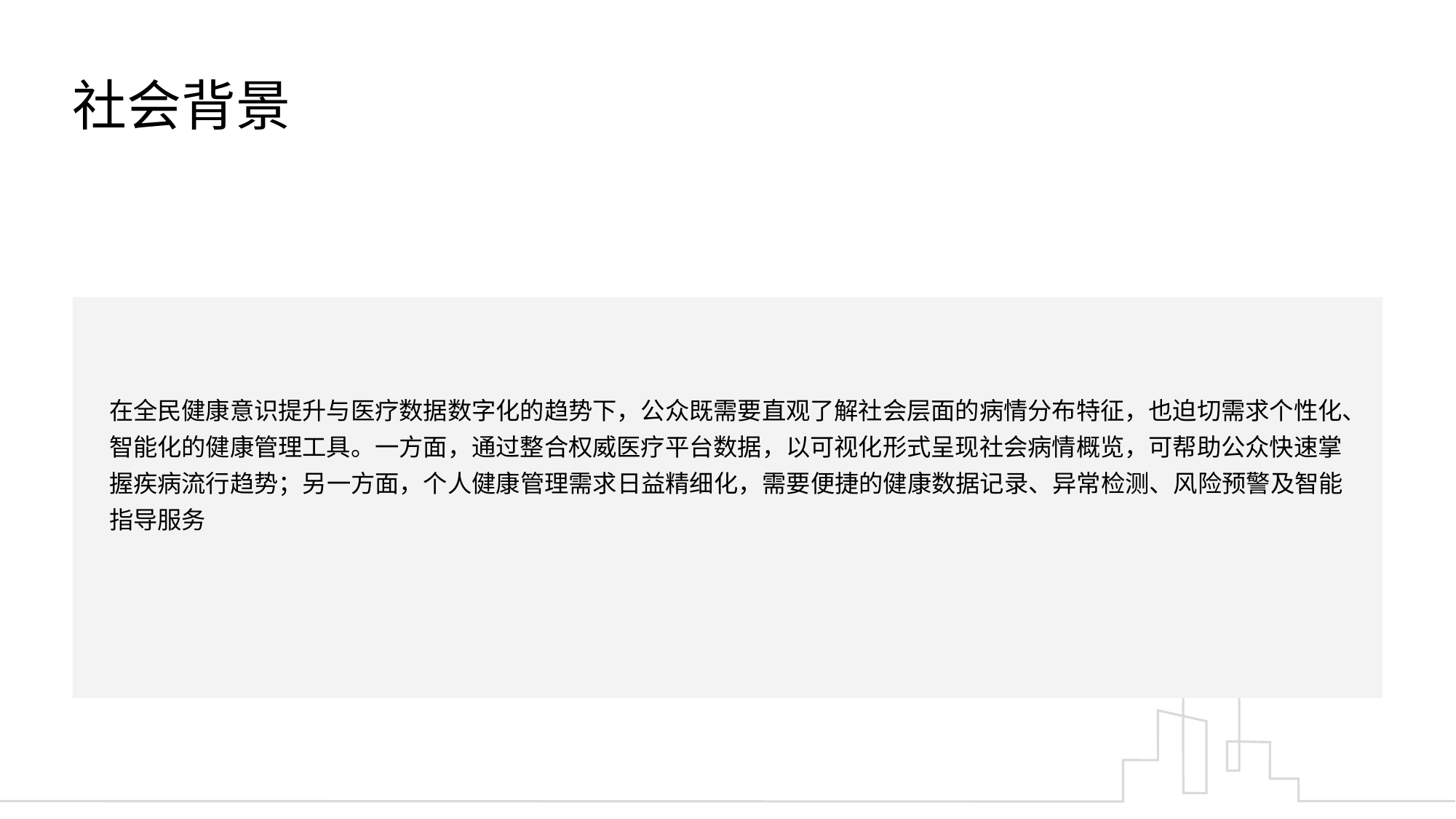

社会背景

在全民健康意识提升与医疗数据数字化的趋势下，公众既需要直观了解社会层面的病情分布特征，也迫切需求个性化、智能化的健康管理工具。一方面，通过整合权威医疗平台数据，以可视化形式呈现社会病情概览，可帮助公众快速掌握疾病流行趋势；另一方面，个人健康管理需求日益精细化，需要便捷的健康数据记录、异常检测、风险预警及智能指导服务